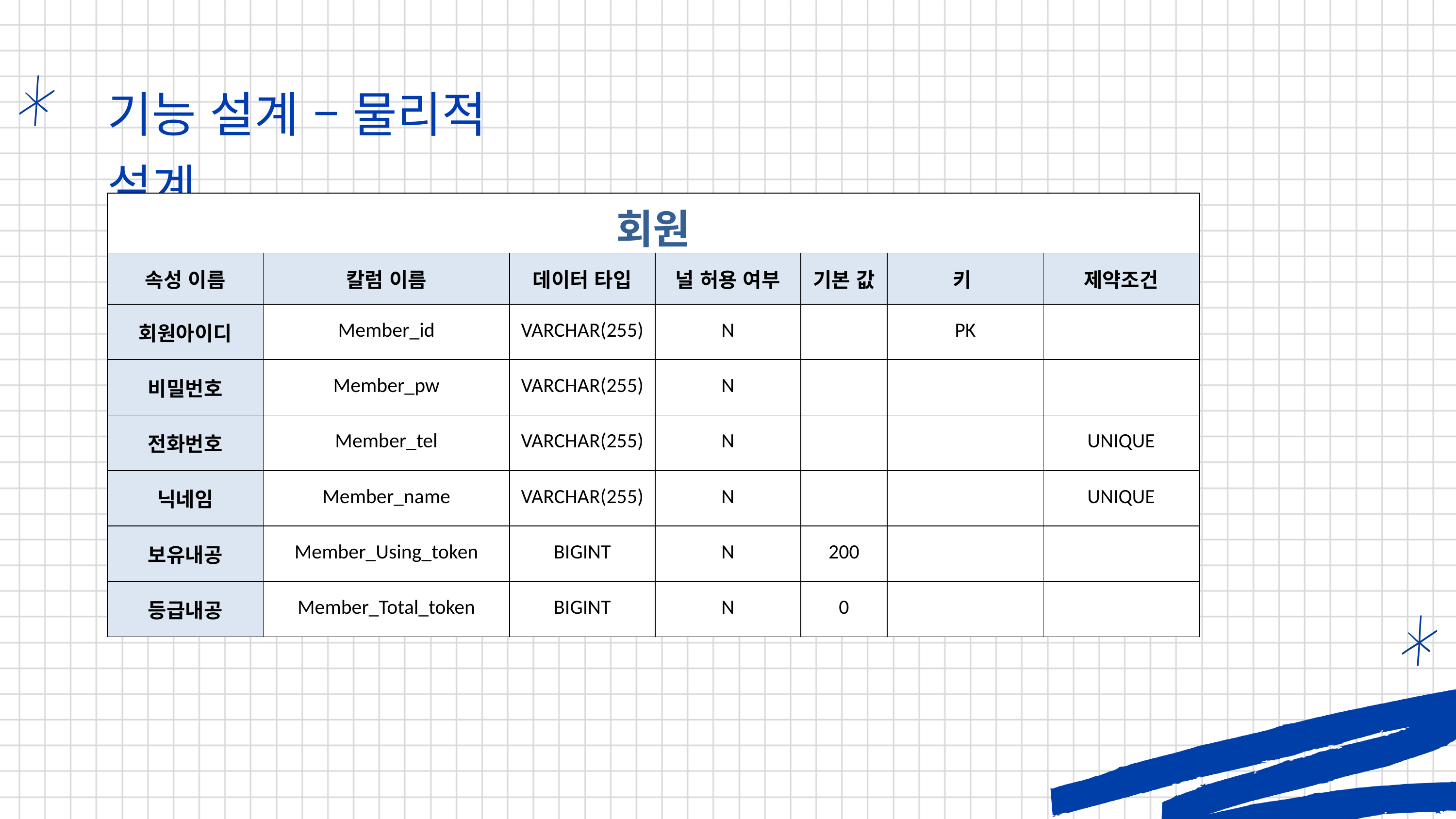

기능 설계 – 물리적 설계

| 회원 |  |  |  |  |  |  |
| --- | --- | --- | --- | --- | --- | --- |
| 속성 이름 | 칼럼 이름 | 데이터 타입 | 널 허용 여부 | 기본 값 | 키 | 제약조건 |
| 회원아이디 | Member\_id | VARCHAR(255) | N |  | PK |  |
| 비밀번호 | Member\_pw | VARCHAR(255) | N |  |  |  |
| 전화번호 | Member\_tel | VARCHAR(255) | N |  |  | UNIQUE |
| 닉네임 | Member\_name | VARCHAR(255) | N |  |  | UNIQUE |
| 보유내공 | Member\_Using\_token | BIGINT | N | 200 |  |  |
| 등급내공 | Member\_Total\_token | BIGINT | N | 0 |  |  |